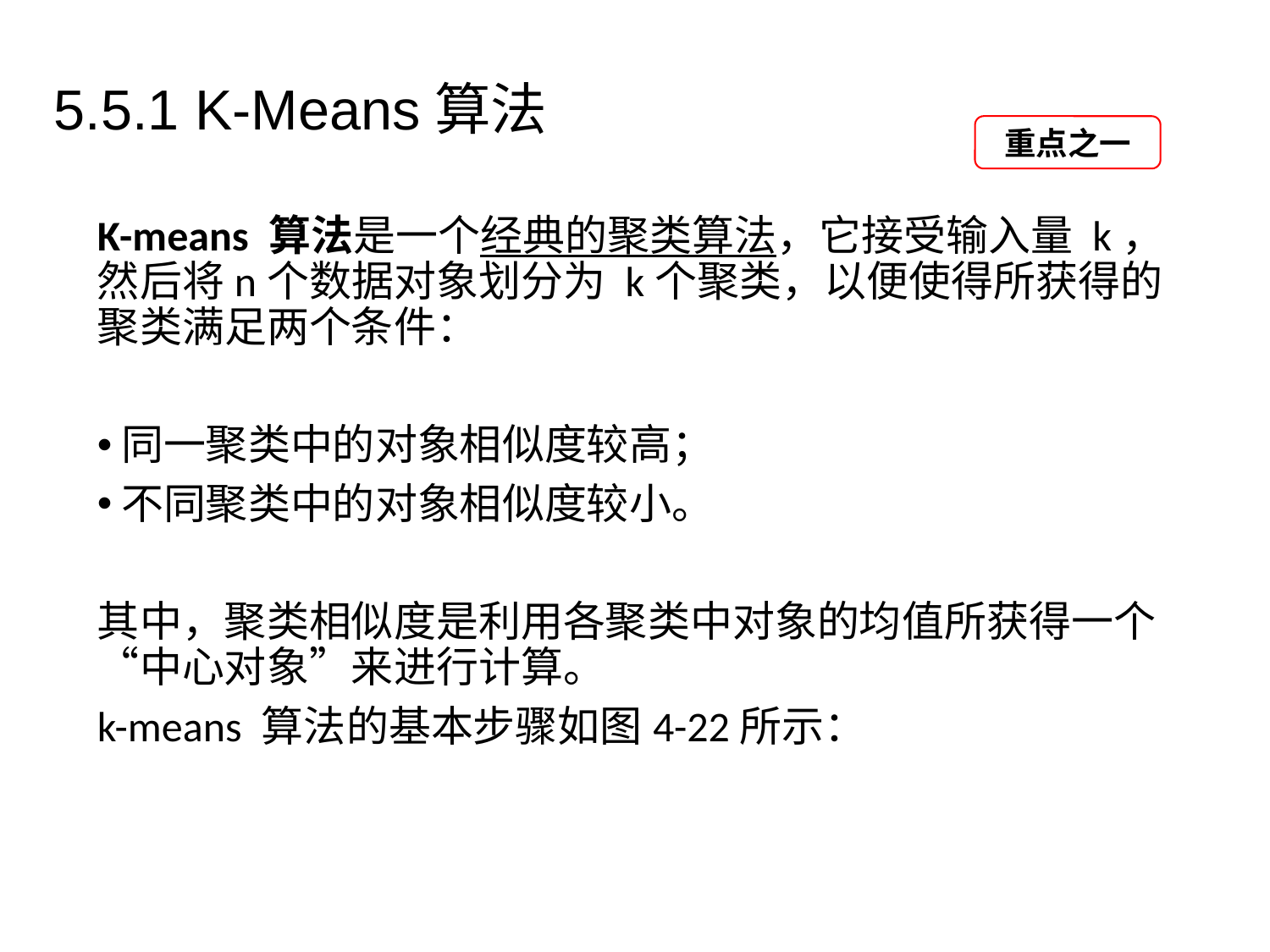

4.5典型算法
# 5.5.1 K-Means算法
重点之一
K-means 算法是一个经典的聚类算法，它接受输入量 k，然后将n个数据对象划分为 k个聚类，以便使得所获得的聚类满足两个条件：

同一聚类中的对象相似度较高；
不同聚类中的对象相似度较小。

其中，聚类相似度是利用各聚类中对象的均值所获得一个“中心对象”来进行计算。
k-means 算法的基本步骤如图4-22所示：